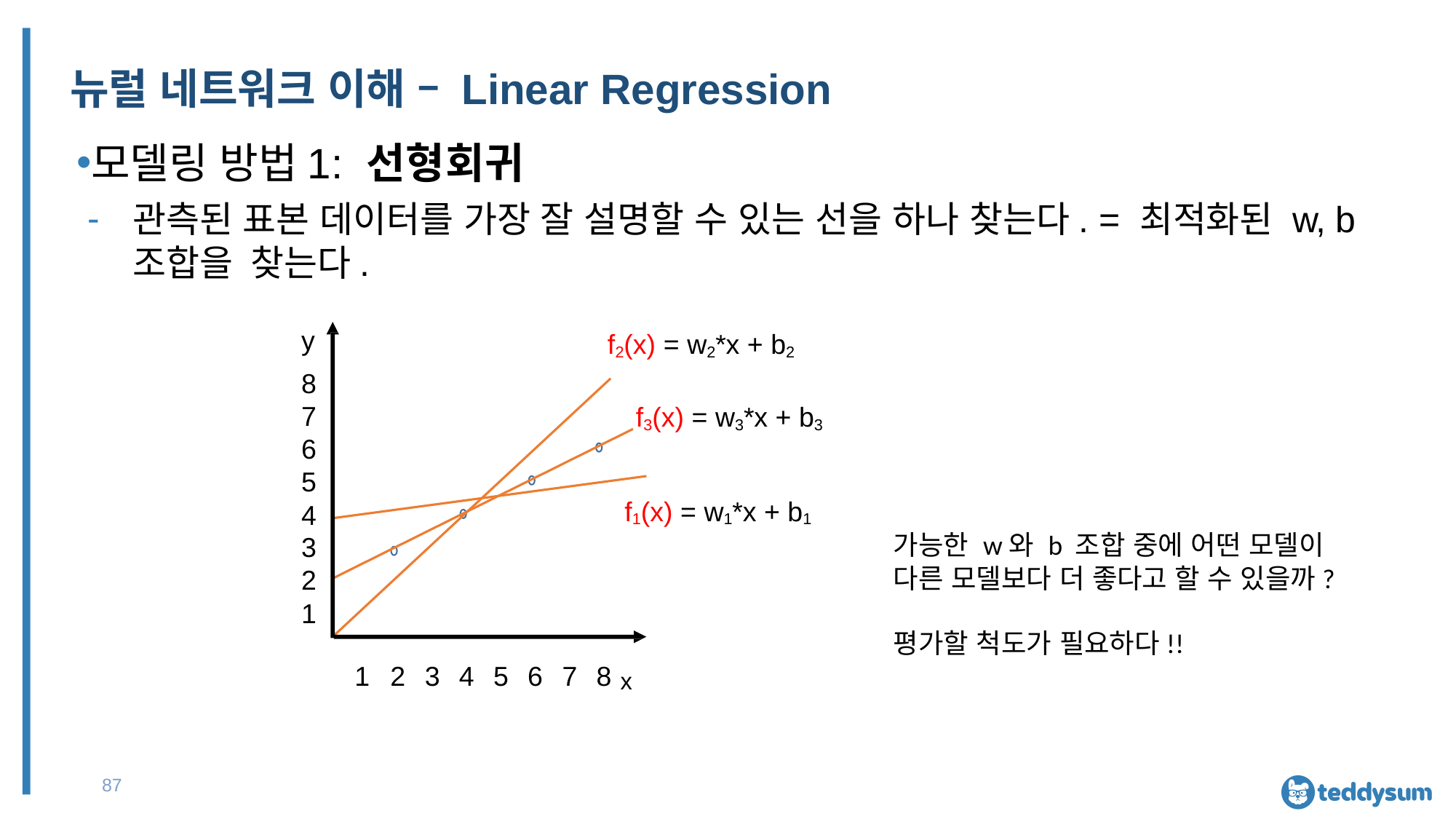

# 뉴럴 네트워크 이해 – Linear Regression
모델링 방법1: 선형회귀
관측된 표본 데이터를 가장 잘 설명할 수 있는 선을 하나 찾는다. = 최적화된 w, b조합을 찾는다.

y
8
7
6
5
4
3
2
1

f2(x) = w2*x + b2

f3(x) = w3*x + b3

f1(x) = w1*x + b1

가능한 w와 b 조합 중에 어떤 모델이  다른 모델보다 더 좋다고 할 수 있을까?
평가할 척도가 필요하다!!

1	2	3	4	5	6	7	8 x
87